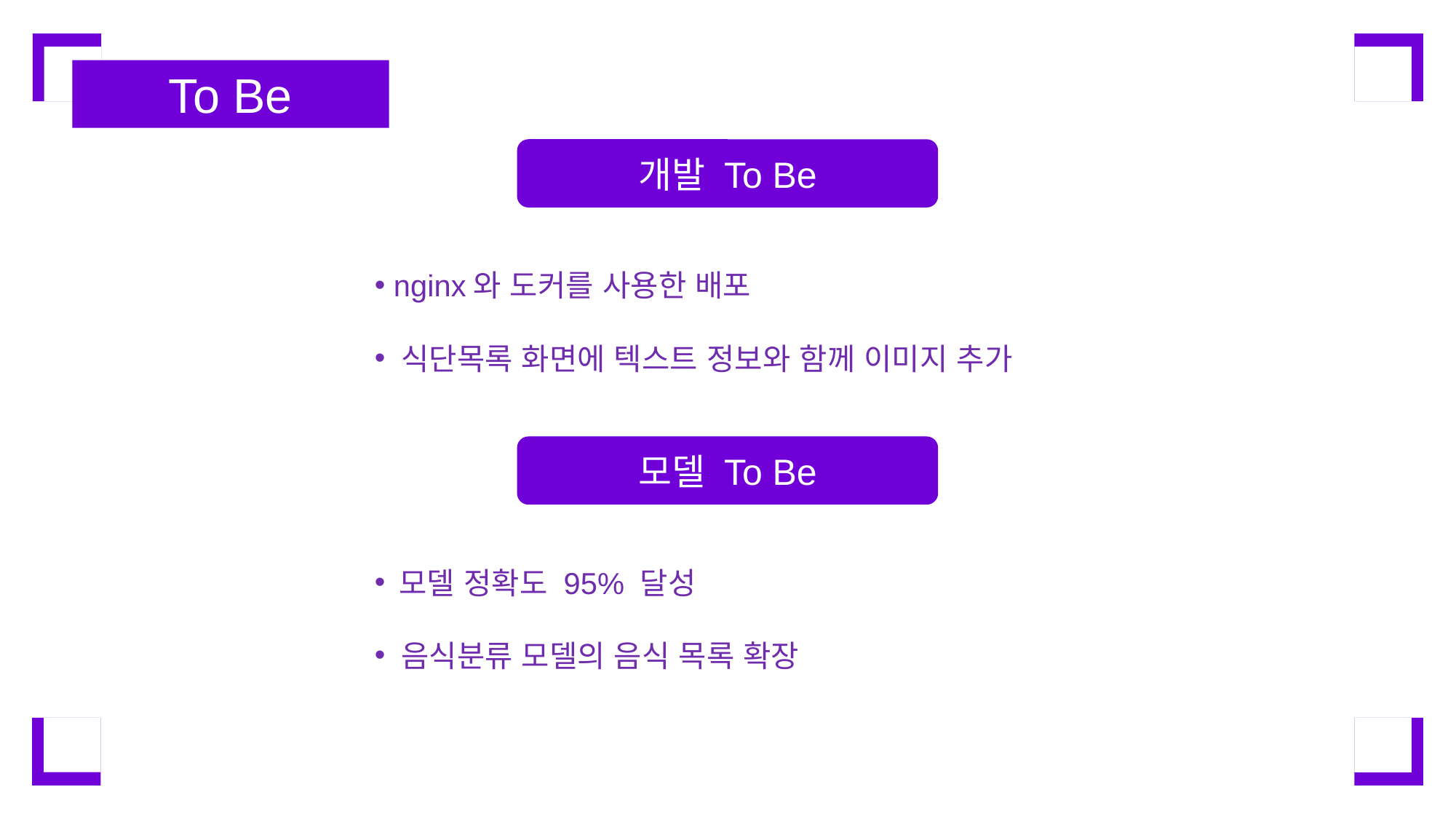

To Be
개발 To Be
 nginx와 도커를 사용한 배포

 식단목록 화면에 텍스트 정보와 함께 이미지 추가
모델 To Be
 모델 정확도 95% 달성

 음식분류 모델의 음식 목록 확장